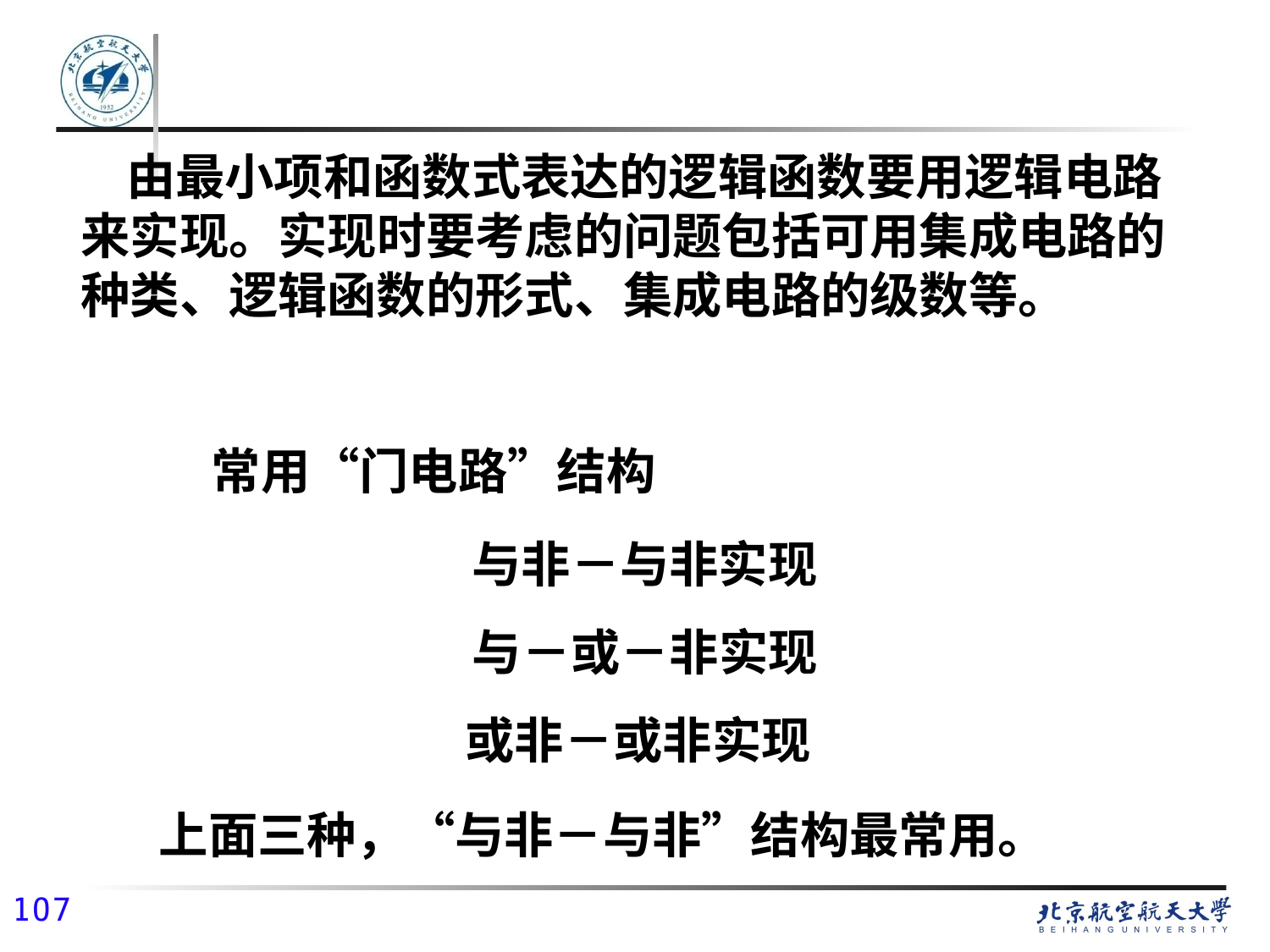

由最小项和函数式表达的逻辑函数要用逻辑电路来实现。实现时要考虑的问题包括可用集成电路的种类、逻辑函数的形式、集成电路的级数等。
常用“门电路”结构
与非－与非实现
与－或－非实现
或非－或非实现
上面三种，“与非－与非”结构最常用。
2022/5/23
107
107